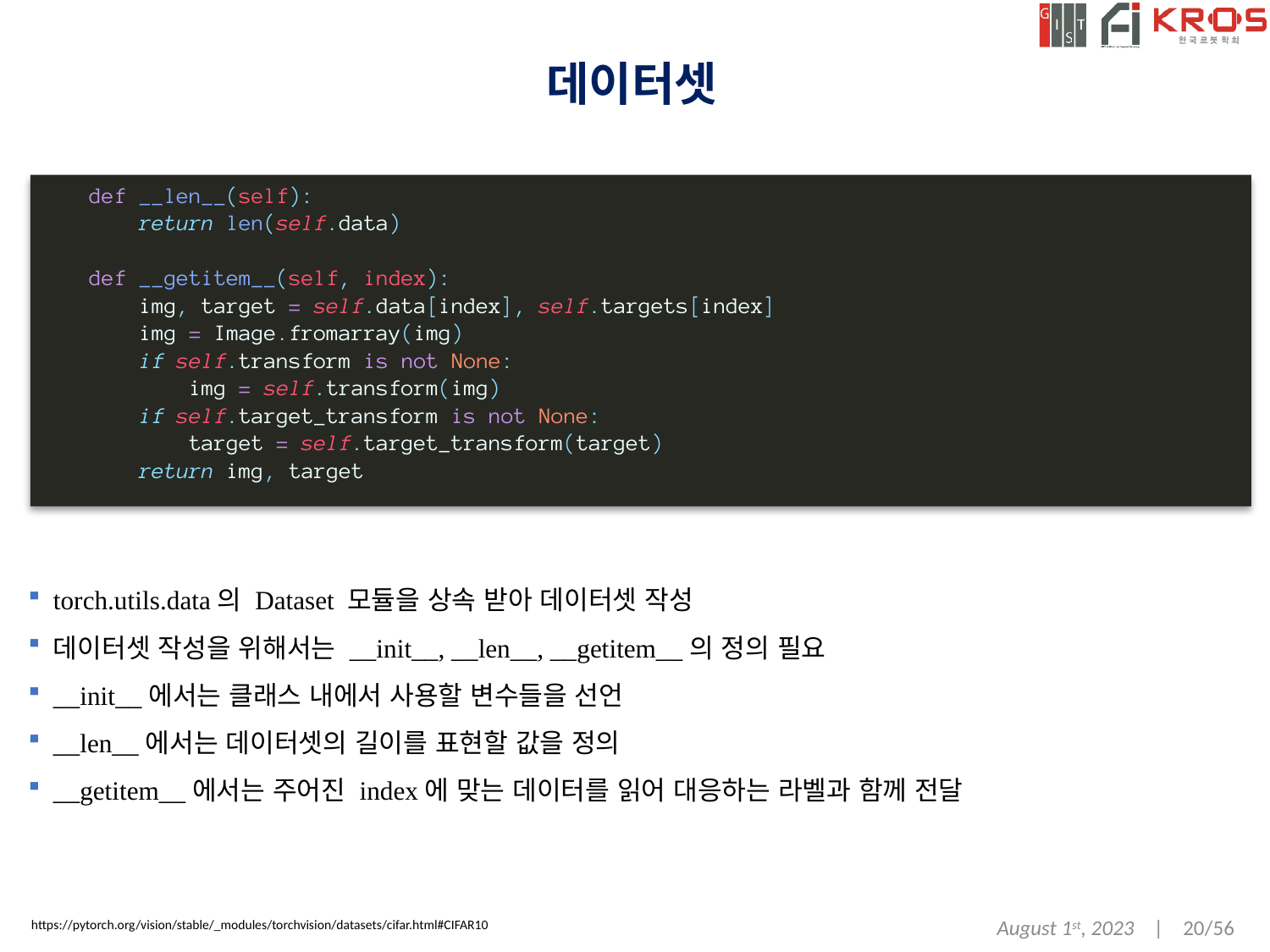

# 데이터셋

    def __len__(self):
        return len(self.data)

    def __getitem__(self, index):
        img, target = self.data[index], self.targets[index]
        img = Image.fromarray(img)
        if self.transform is not None:
            img = self.transform(img)
        if self.target_transform is not None:
            target = self.target_transform(target)
        return img, target
torch.utils.data의 Dataset 모듈을 상속 받아 데이터셋 작성
데이터셋 작성을 위해서는 __init__, __len__, __getitem__의 정의 필요
__init__에서는 클래스 내에서 사용할 변수들을 선언
__len__에서는 데이터셋의 길이를 표현할 값을 정의
__getitem__에서는 주어진 index에 맞는 데이터를 읽어 대응하는 라벨과 함께 전달
August 1st, 2023    |    20/56
https://pytorch.org/vision/stable/_modules/torchvision/datasets/cifar.html#CIFAR10